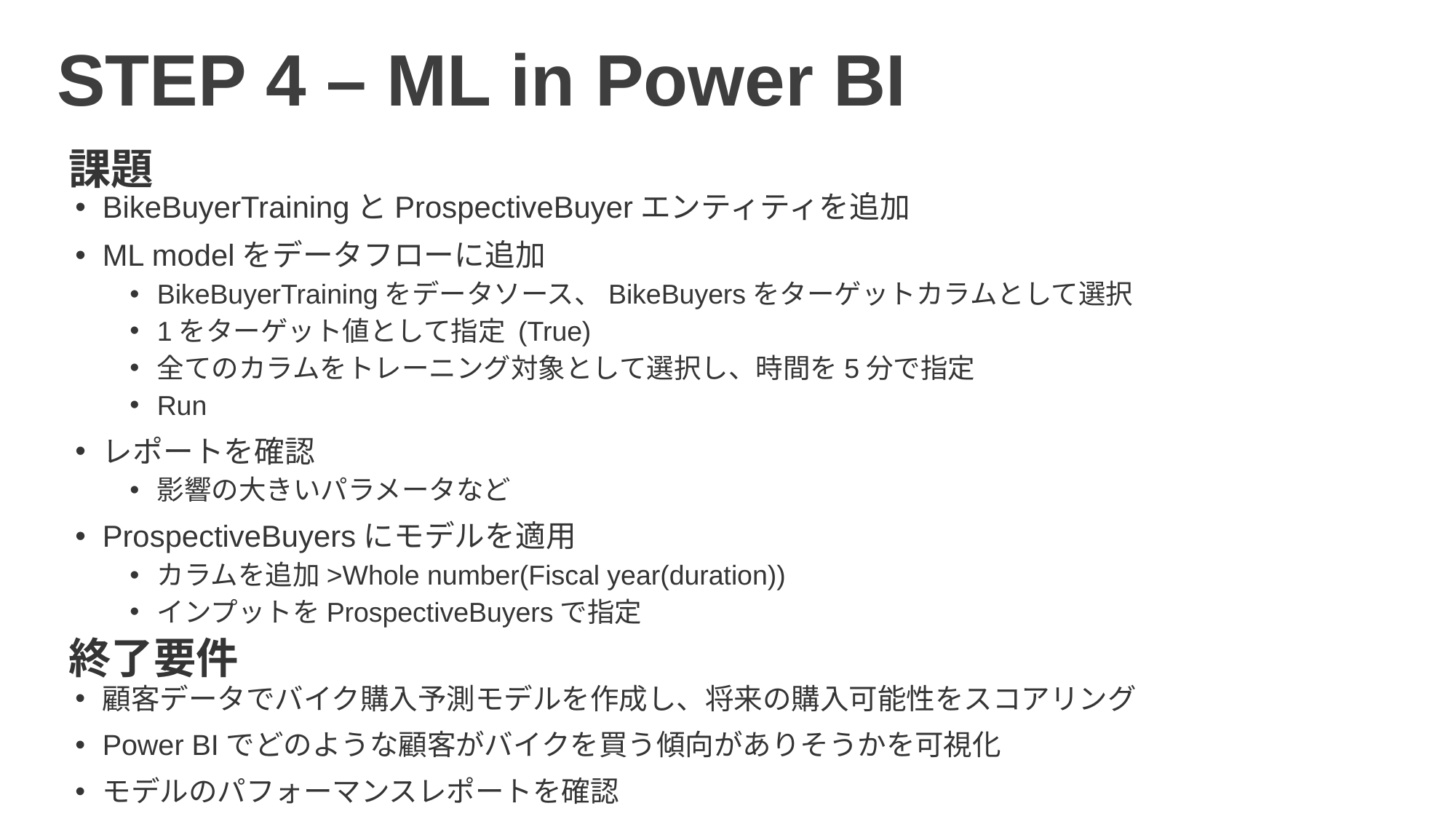

STEP 4 – ML in Power BI
課題
BikeBuyerTrainingとProspectiveBuyerエンティティを追加
ML modelをデータフローに追加
BikeBuyerTrainingをデータソース、BikeBuyersをターゲットカラムとして選択
1をターゲット値として指定 (True)
全てのカラムをトレーニング対象として選択し、時間を5分で指定
Run
レポートを確認
影響の大きいパラメータなど
ProspectiveBuyersにモデルを適用
カラムを追加>Whole number(Fiscal year(duration))
インプットをProspectiveBuyersで指定
終了要件
顧客データでバイク購入予測モデルを作成し、将来の購入可能性をスコアリング
Power BIでどのような顧客がバイクを買う傾向がありそうかを可視化
モデルのパフォーマンスレポートを確認